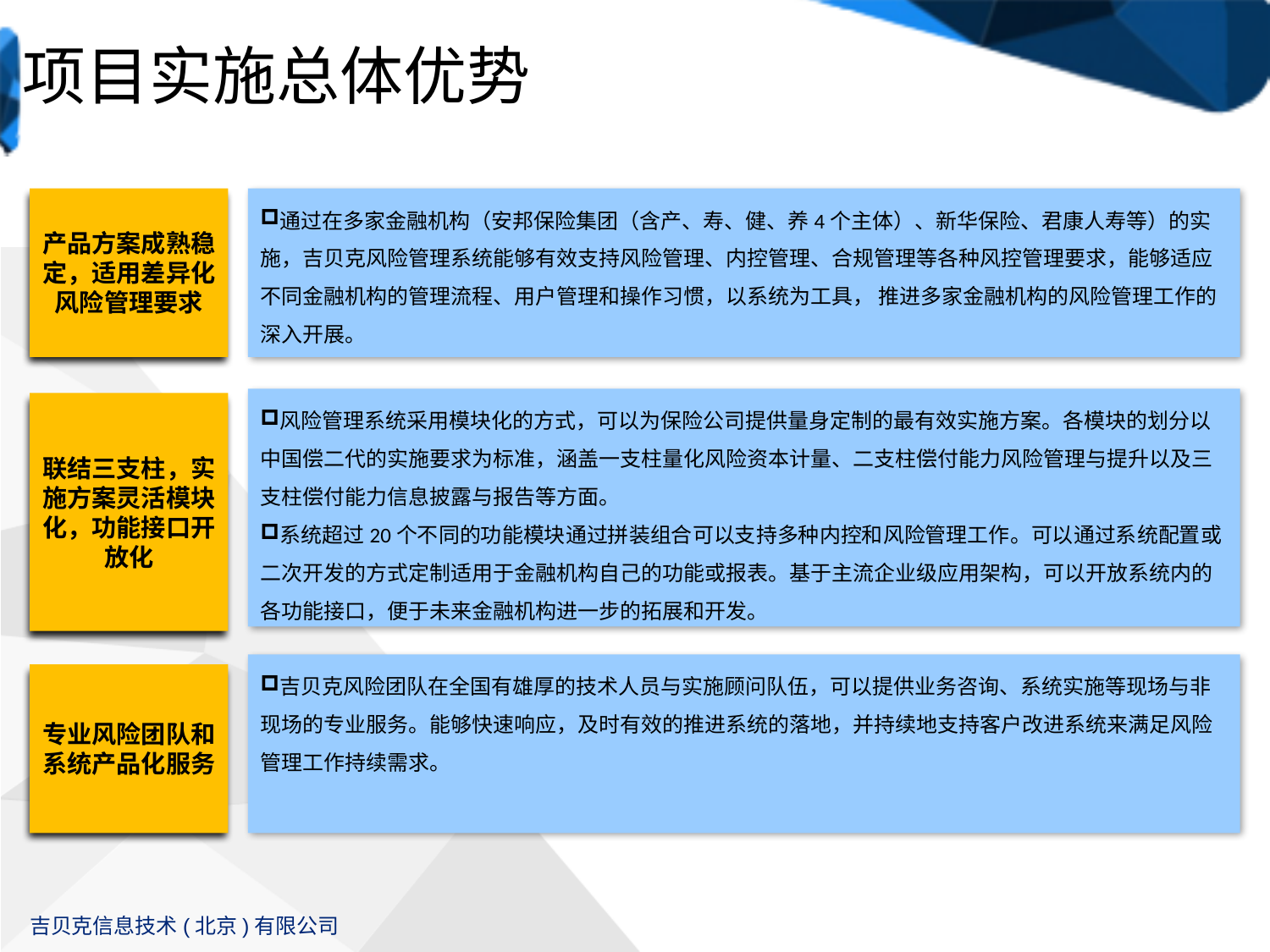

# 项目实施总体优势
产品方案成熟稳定，适用差异化风险管理要求
通过在多家金融机构（安邦保险集团（含产、寿、健、养4个主体）、新华保险、君康人寿等）的实施，吉贝克风险管理系统能够有效支持风险管理、内控管理、合规管理等各种风控管理要求，能够适应不同金融机构的管理流程、用户管理和操作习惯，以系统为工具， 推进多家金融机构的风险管理工作的深入开展。

风险管理系统采用模块化的方式，可以为保险公司提供量身定制的最有效实施方案。各模块的划分以中国偿二代的实施要求为标准，涵盖一支柱量化风险资本计量、二支柱偿付能力风险管理与提升以及三支柱偿付能力信息披露与报告等方面。
系统超过20个不同的功能模块通过拼装组合可以支持多种内控和风险管理工作。可以通过系统配置或二次开发的方式定制适用于金融机构自己的功能或报表。基于主流企业级应用架构，可以开放系统内的各功能接口，便于未来金融机构进一步的拓展和开发。

联结三支柱，实施方案灵活模块化，功能接口开放化
吉贝克风险团队在全国有雄厚的技术人员与实施顾问队伍，可以提供业务咨询、系统实施等现场与非现场的专业服务。能够快速响应，及时有效的推进系统的落地，并持续地支持客户改进系统来满足风险管理工作持续需求。

专业风险团队和系统产品化服务